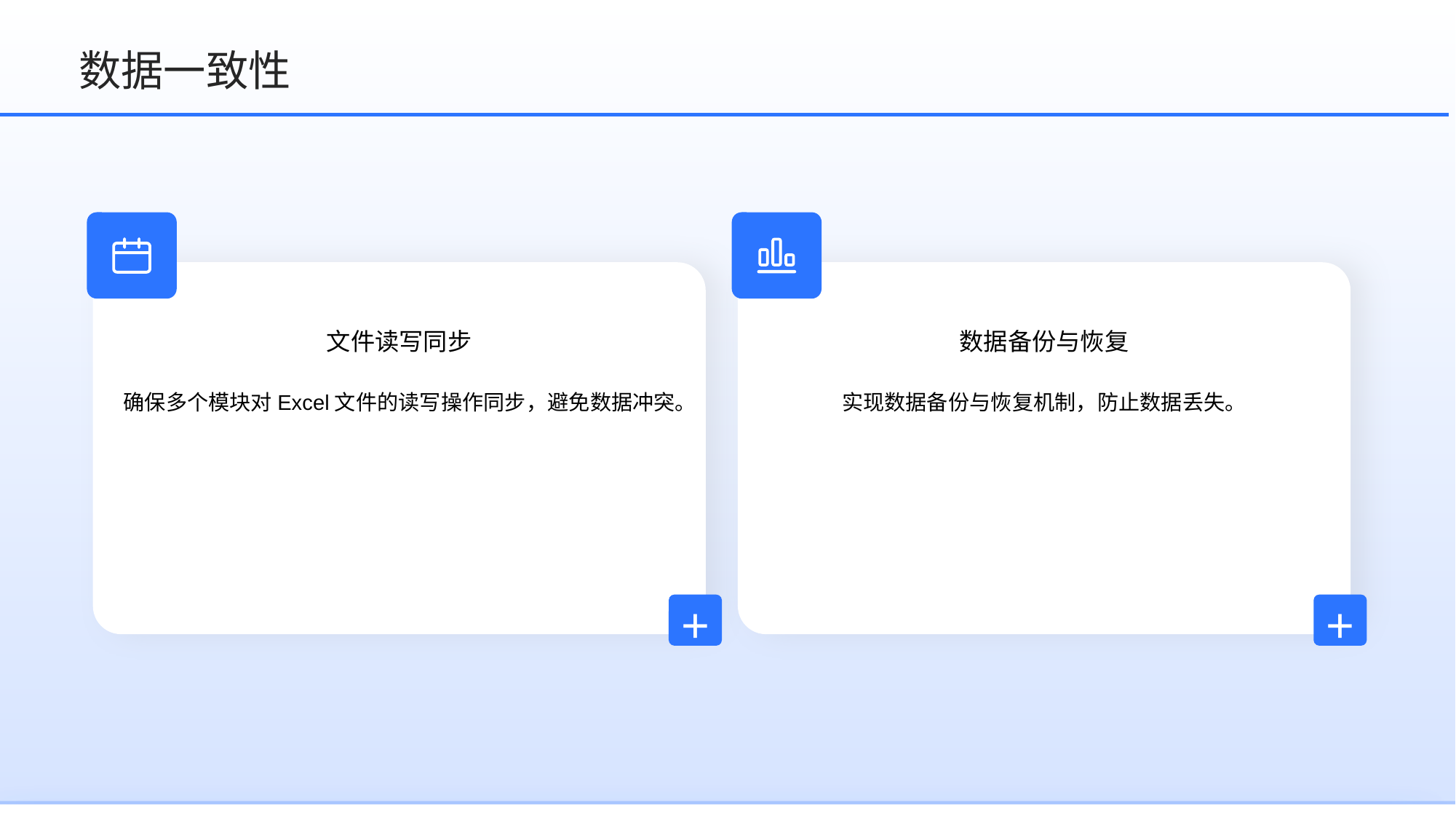

数据一致性

文件读写同步
数据备份与恢复
确保多个模块对Excel文件的读写操作同步，避免数据冲突。
实现数据备份与恢复机制，防止数据丢失。
+
+